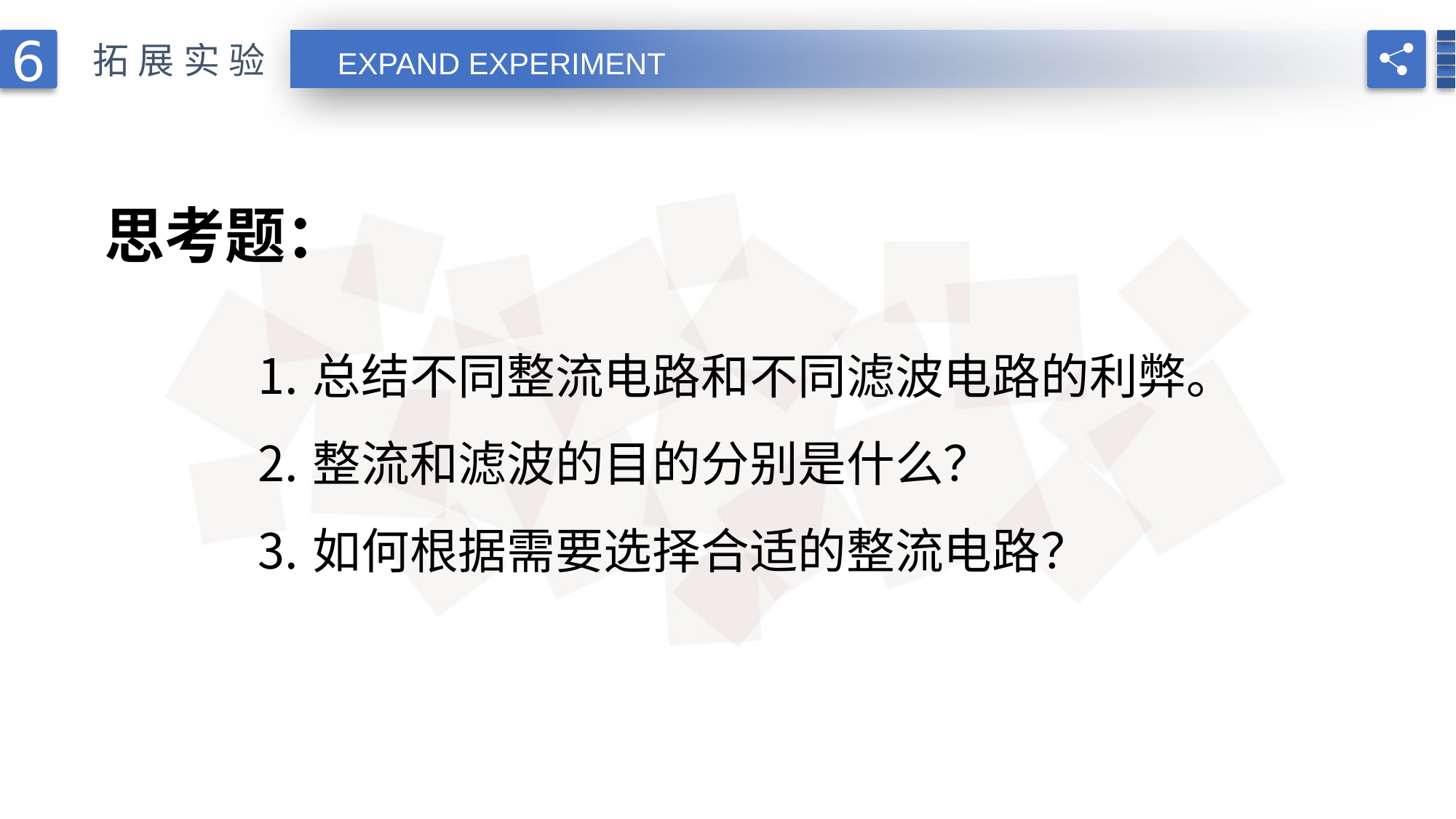

6

拓展实验
EXPAND EXPERIMENT
15
思考题：
总结不同整流电路和不同滤波电路的利弊。
整流和滤波的目的分别是什么？
如何根据需要选择合适的整流电路？